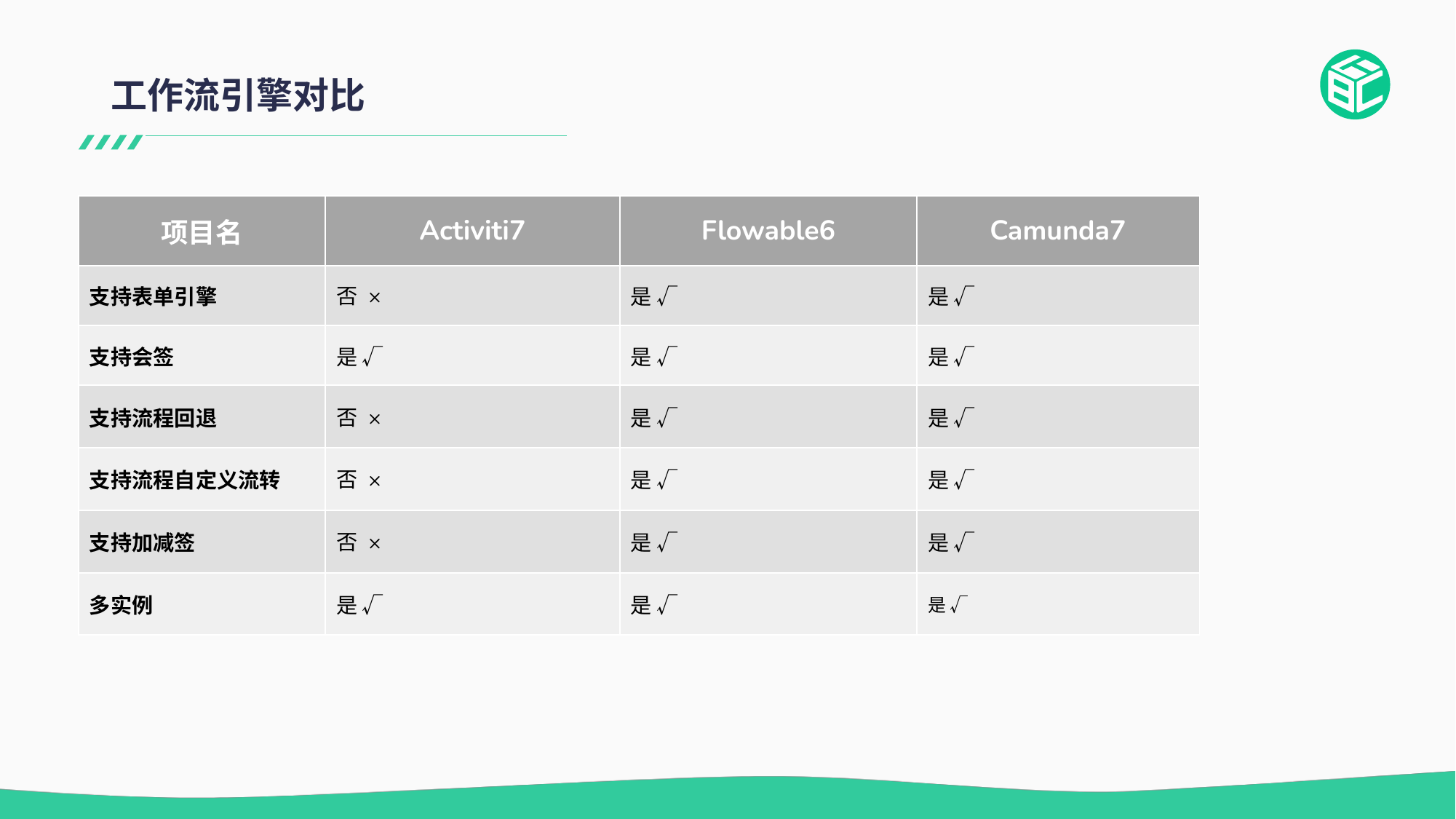

# 工作流引擎对比

| 项目名 | Activiti7 | Flowable6 | Camunda7 |
| --- | --- | --- | --- |
| 支持表单引擎 | 否 × | 是 √ | 是 √ |
| 支持会签 | 是 √ | 是 √ | 是 √ |
| 支持流程回退 | 否 × | 是 √ | 是 √ |
| 支持流程自定义流转 | 否 × | 是 √ | 是 √ |
| 支持加减签 | 否 × | 是 √ | 是 √ |
| 多实例 | 是 √ | 是 √ | 是 √ |